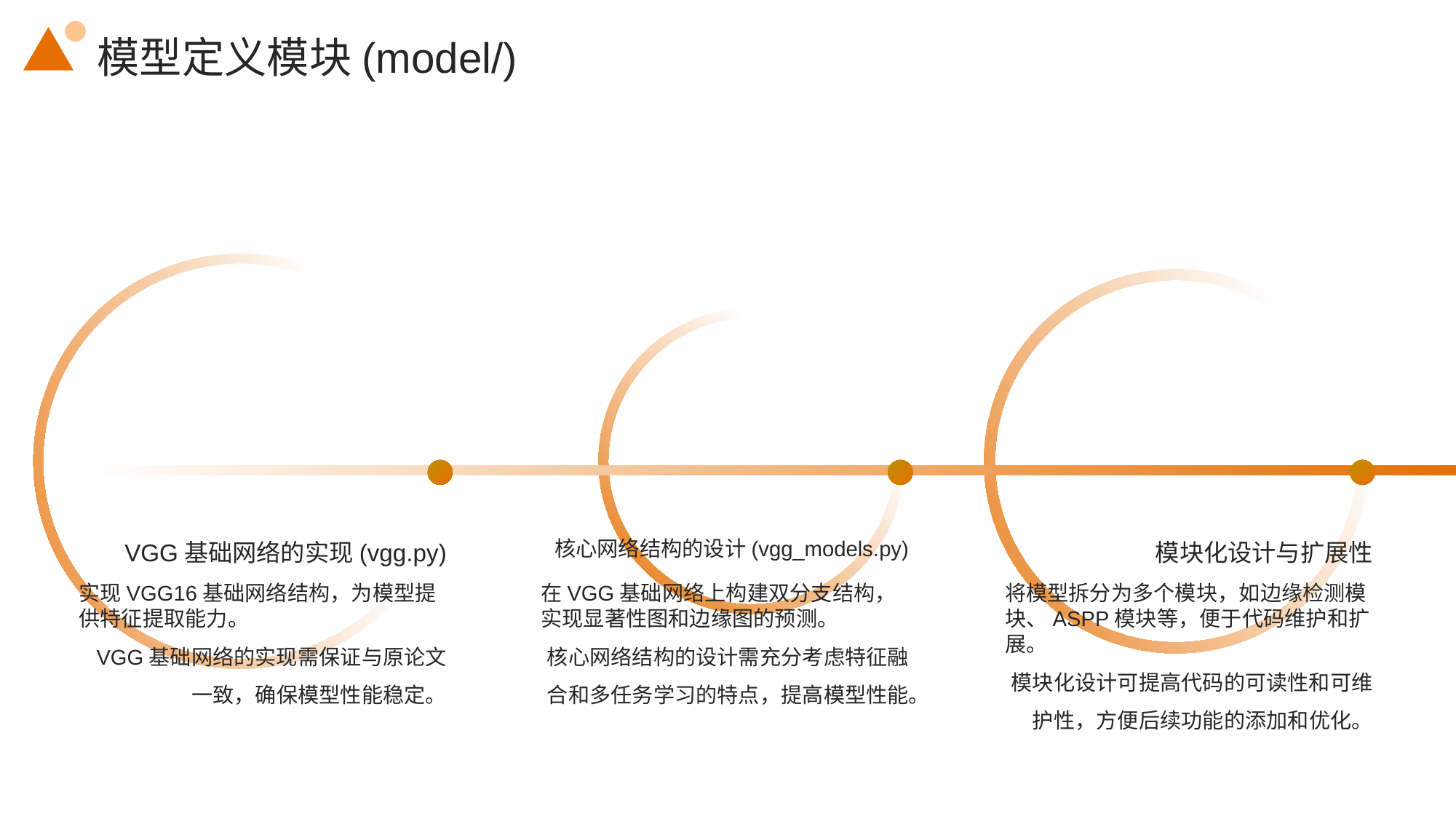

模型定义模块(model/)

VGG基础网络的实现(vgg.py)
核心网络结构的设计(vgg_models.py)
模块化设计与扩展性
实现VGG16基础网络结构，为模型提供特征提取能力。
VGG基础网络的实现需保证与原论文一致，确保模型性能稳定。
在VGG基础网络上构建双分支结构，实现显著性图和边缘图的预测。
核心网络结构的设计需充分考虑特征融合和多任务学习的特点，提高模型性能。
将模型拆分为多个模块，如边缘检测模块、ASPP模块等，便于代码维护和扩展。
模块化设计可提高代码的可读性和可维护性，方便后续功能的添加和优化。